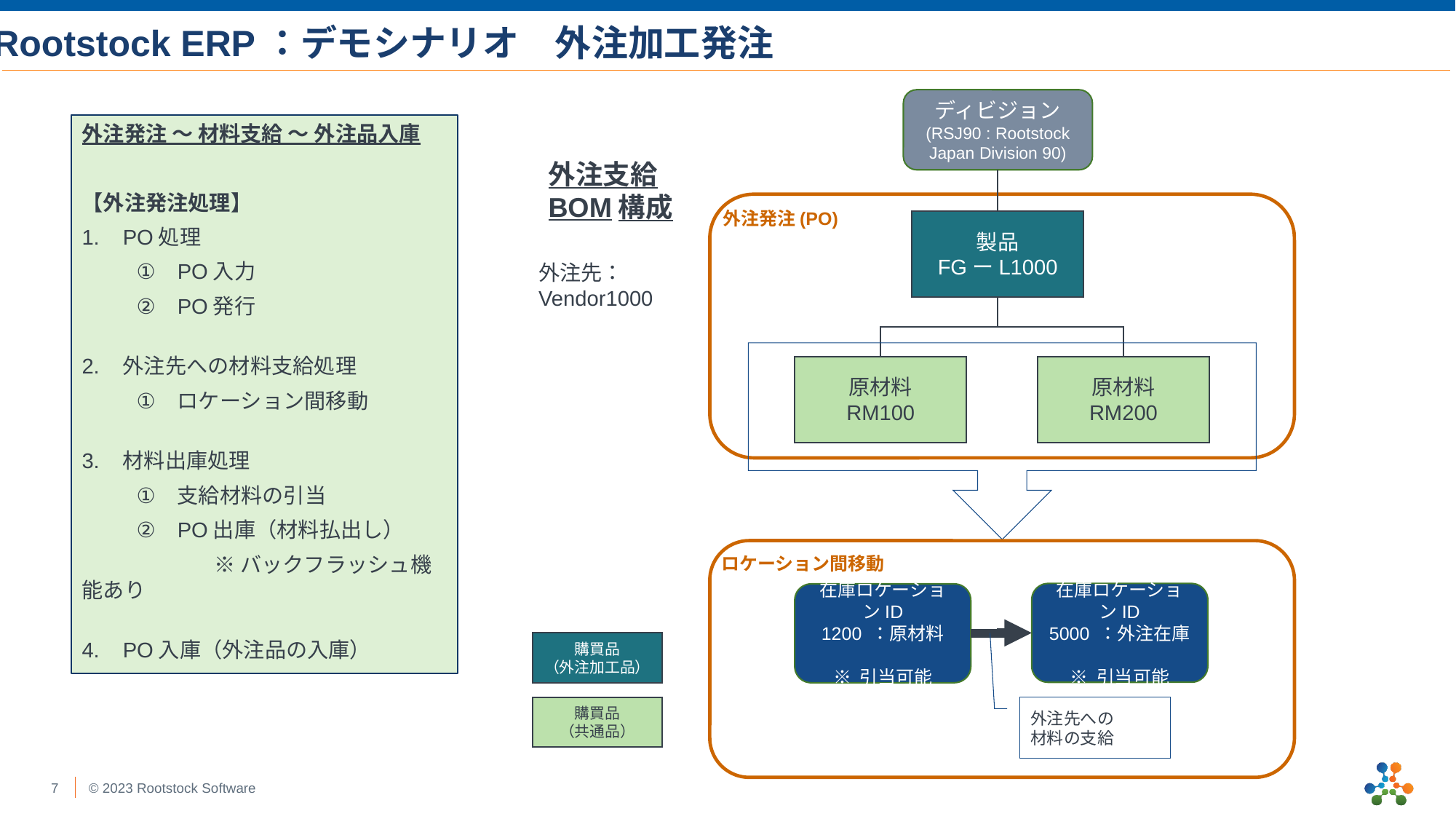

Rootstock ERP：デモシナリオ　外注加工発注
ディビジョン
(RSJ90 : Rootstock Japan Division 90)
外注発注 ～ 材料支給 ～ 外注品入庫

【外注発注処理】
PO処理
PO入力
PO発行
外注先への材料支給処理
ロケーション間移動
材料出庫処理
支給材料の引当
PO出庫（材料払出し）
　　　　 　　※ バックフラッシュ機能あり
PO入庫（外注品の入庫）

外注支給
BOM構成
外注発注(PO)
製品
FGーL1000
外注先：
Vendor1000

原材料
RM100
原材料
RM200
ロケーション間移動
在庫ロケーションID
5000 ：外注在庫

※ 引当可能
在庫ロケーションID
1200 ：原材料
※ 引当可能
購買品
（外注加工品）
購買品
（共通品）
外注先への
材料の支給